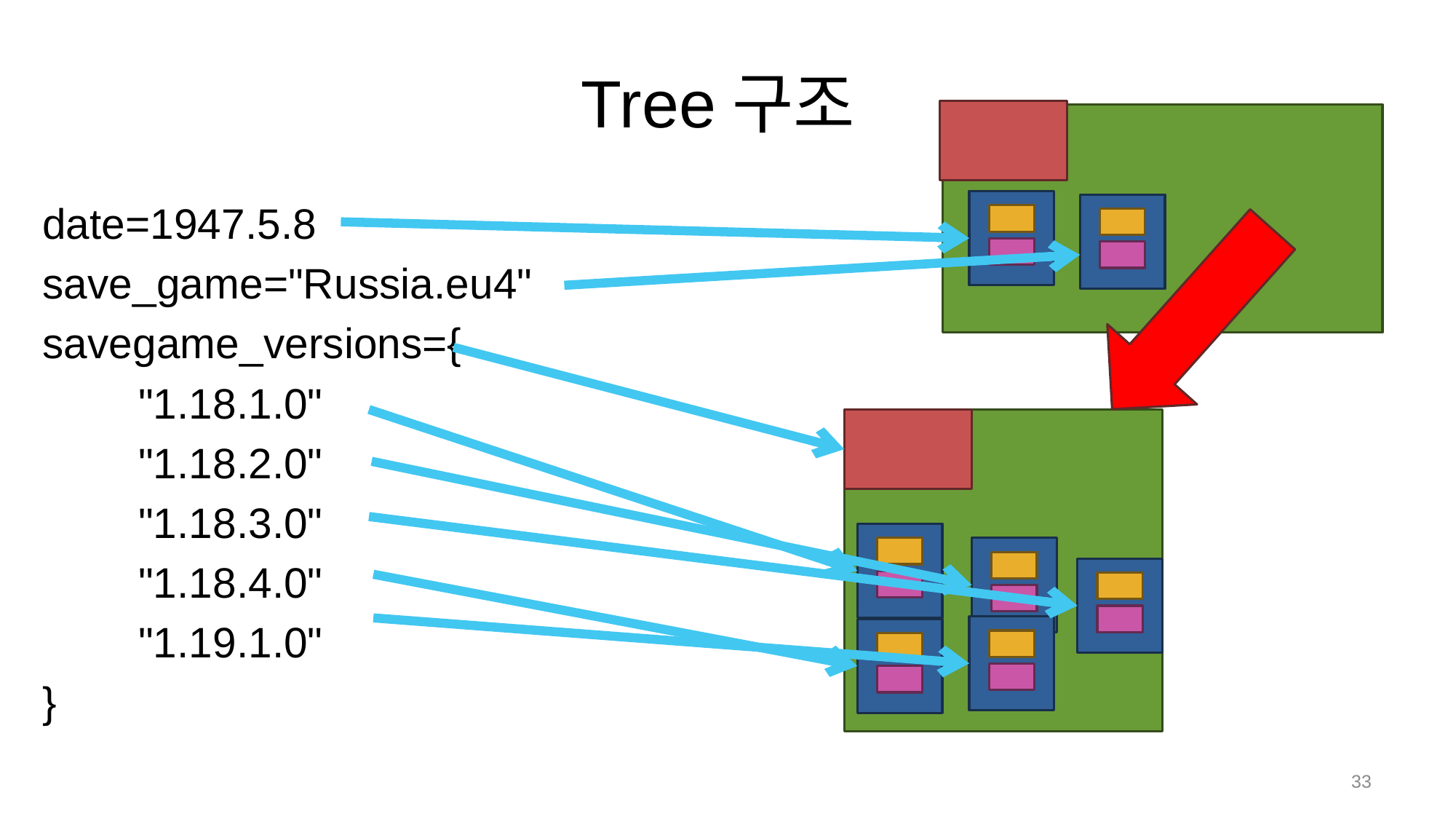

# Tree구조

date=1947.5.8
save_game="Russia.eu4"
savegame_versions={
	"1.18.1.0"
	"1.18.2.0"
	"1.18.3.0"
	"1.18.4.0"
	"1.19.1.0"
}

33